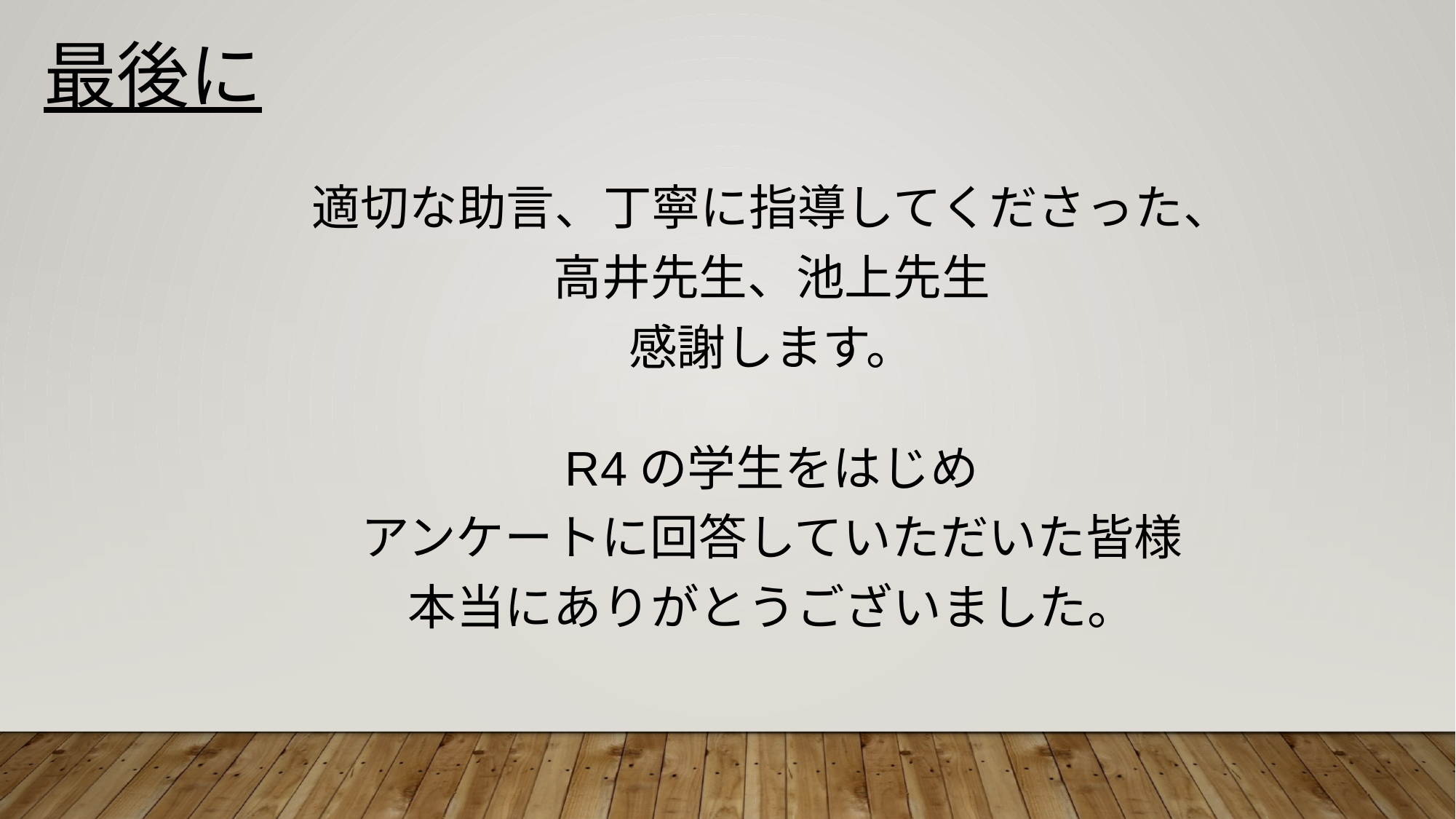

最後に
適切な助言、丁寧に指導してくださった、
高井先生、池上先生
感謝します。
R4の学生をはじめ
アンケートに回答していただいた皆様
本当にありがとうございました。